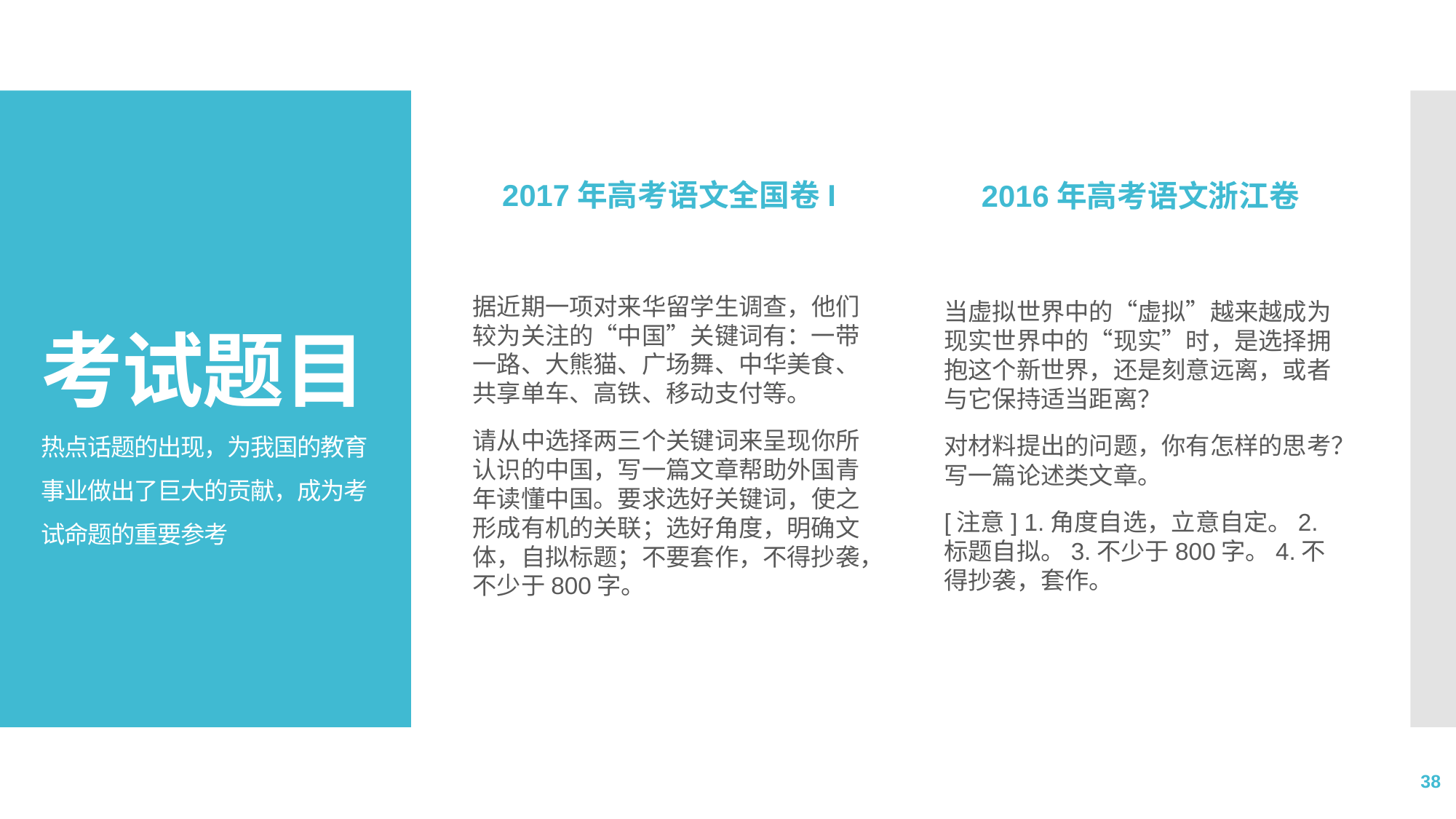

2017年高考语文全国卷I
2016年高考语文浙江卷
# 考试题目 热点话题的出现，为我国的教育事业做出了巨大的贡献，成为考试命题的重要参考
据近期一项对来华留学生调查，他们较为关注的“中国”关键词有：一带一路、大熊猫、广场舞、中华美食、共享单车、高铁、移动支付等。
请从中选择两三个关键词来呈现你所认识的中国，写一篇文章帮助外国青年读懂中国。要求选好关键词，使之形成有机的关联；选好角度，明确文体，自拟标题；不要套作，不得抄袭，不少于800字。

当虚拟世界中的“虚拟”越来越成为现实世界中的“现实”时，是选择拥抱这个新世界，还是刻意远离，或者与它保持适当距离？
对材料提出的问题，你有怎样的思考？写一篇论述类文章。
[注意] 1.角度自选，立意自定。2.标题自拟。3.不少于800字。4.不得抄袭，套作。

38